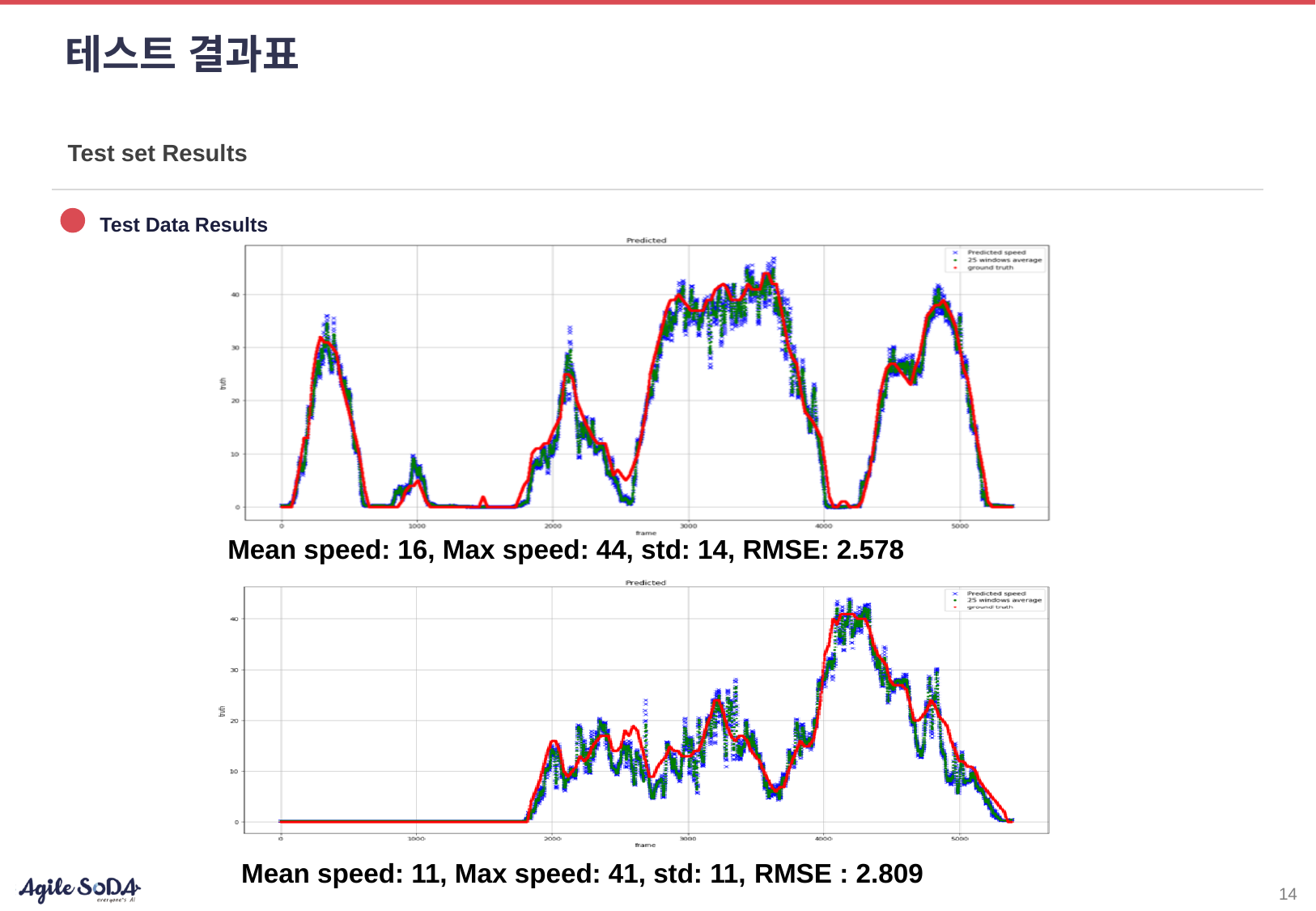

# 테스트 결과표
Test set Results
Test Data Results

Mean speed: 16, Max speed: 44, std: 14, RMSE: 2.578

Mean speed: 11, Max speed: 41, std: 11, RMSE : 2.809